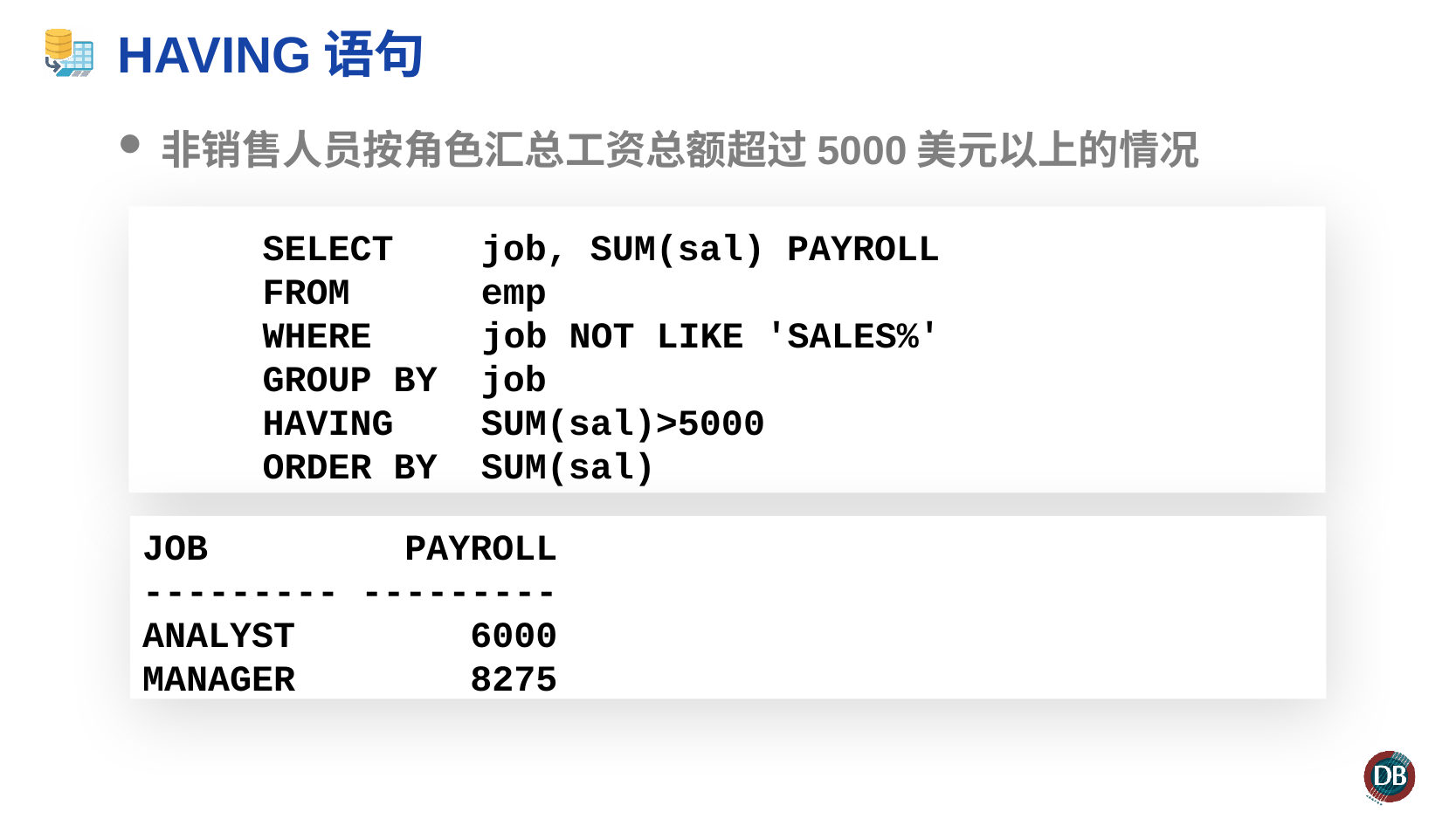

# HAVING语句
非销售人员按角色汇总工资总额超过5000美元以上的情况

     SELECT    job, SUM(sal) PAYROLL
     FROM      emp
     WHERE	   job NOT LIKE 'SALES%'
     GROUP BY  job
     HAVING    SUM(sal)>5000
     ORDER BY  SUM(sal)

JOB         PAYROLL
--------- ---------
ANALYST        6000
MANAGER        8275